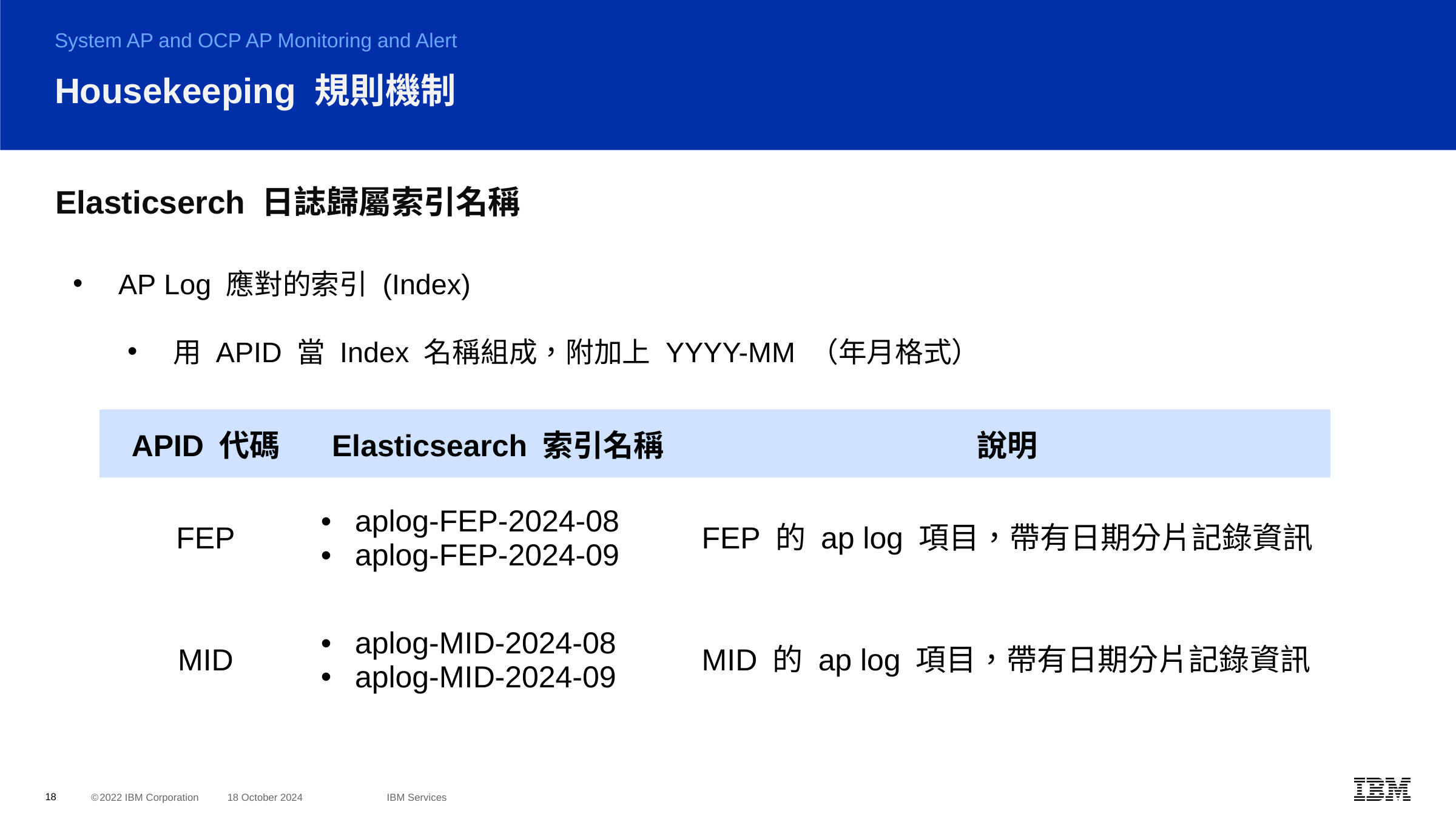

System AP and OCP AP Monitoring and Alert

# Housekeeping 規則機制
Elasticserch 日誌歸屬索引名稱
AP Log 應對的索引 (Index)
用 APID 當 Index 名稱組成，附加上 YYYY-MM （年月格式）
| APID 代碼 | Elasticsearch 索引名稱 | 說明 |
| --- | --- | --- |
| FEP | aplog-FEP-2024-08 aplog-FEP-2024-09 | FEP 的 ap log 項目，帶有日期分片記錄資訊 |
| MID | aplog-MID-2024-08 aplog-MID-2024-09 | MID 的 ap log 項目，帶有日期分片記錄資訊 |